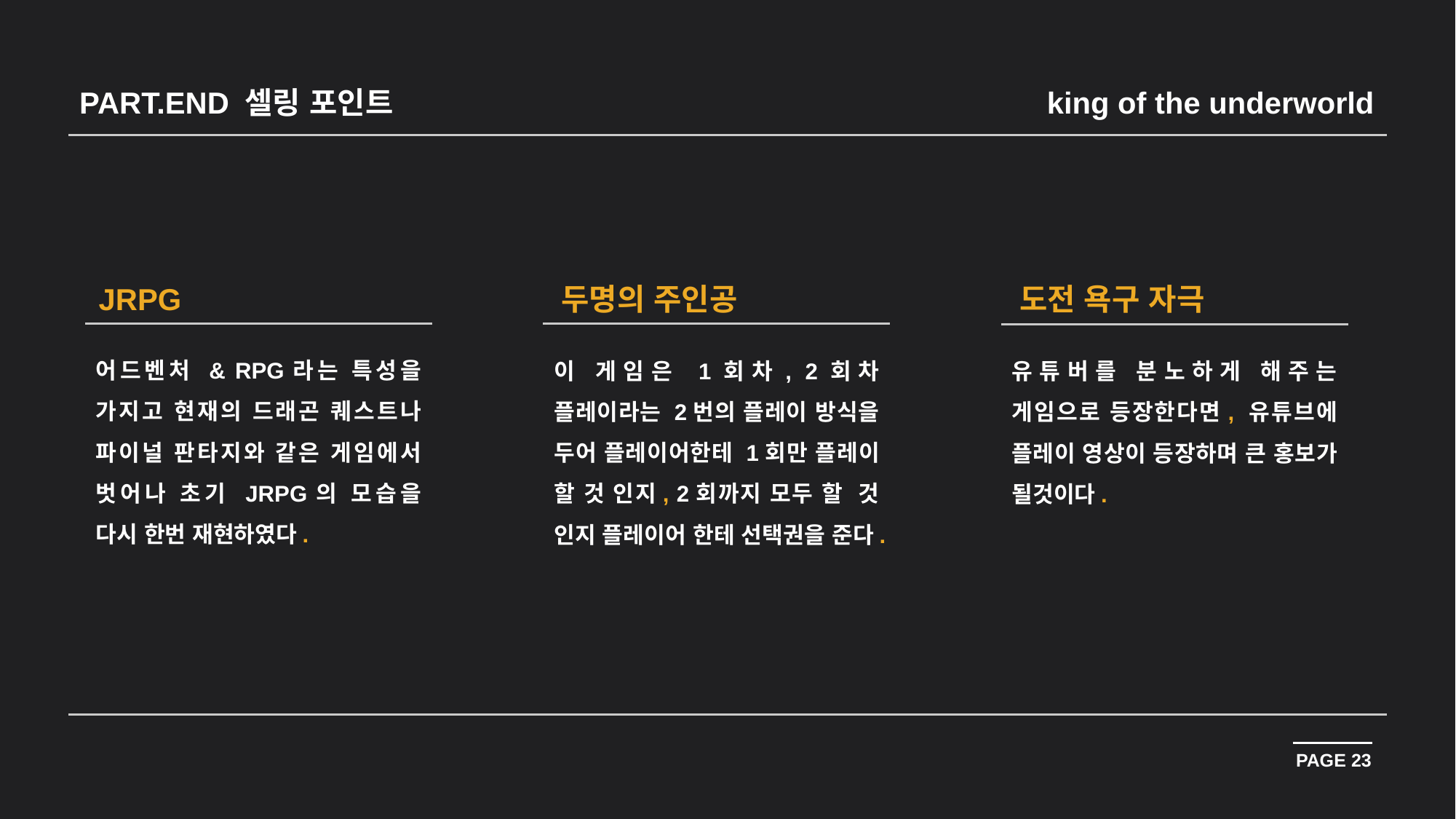

PART.END 셀링 포인트
king of the underworld
JRPG
어드벤처 & RPG라는 특성을 가지고 현재의 드래곤 퀘스트나 파이널 판타지와 같은 게임에서 벗어나 초기 JRPG의 모습을 다시 한번 재현하였다.
두명의 주인공
이 게임은 1회차, 2회차 플레이라는 2번의 플레이 방식을 두어 플레이어한테 1회만 플레이 할 것 인지, 2회까지 모두 할  것 인지 플레이어 한테 선택권을 준다.
도전 욕구 자극
유튜버를 분노하게 해주는 게임으로 등장한다면, 유튜브에 플레이 영상이 등장하며 큰 홍보가 될것이다.
PAGE 23